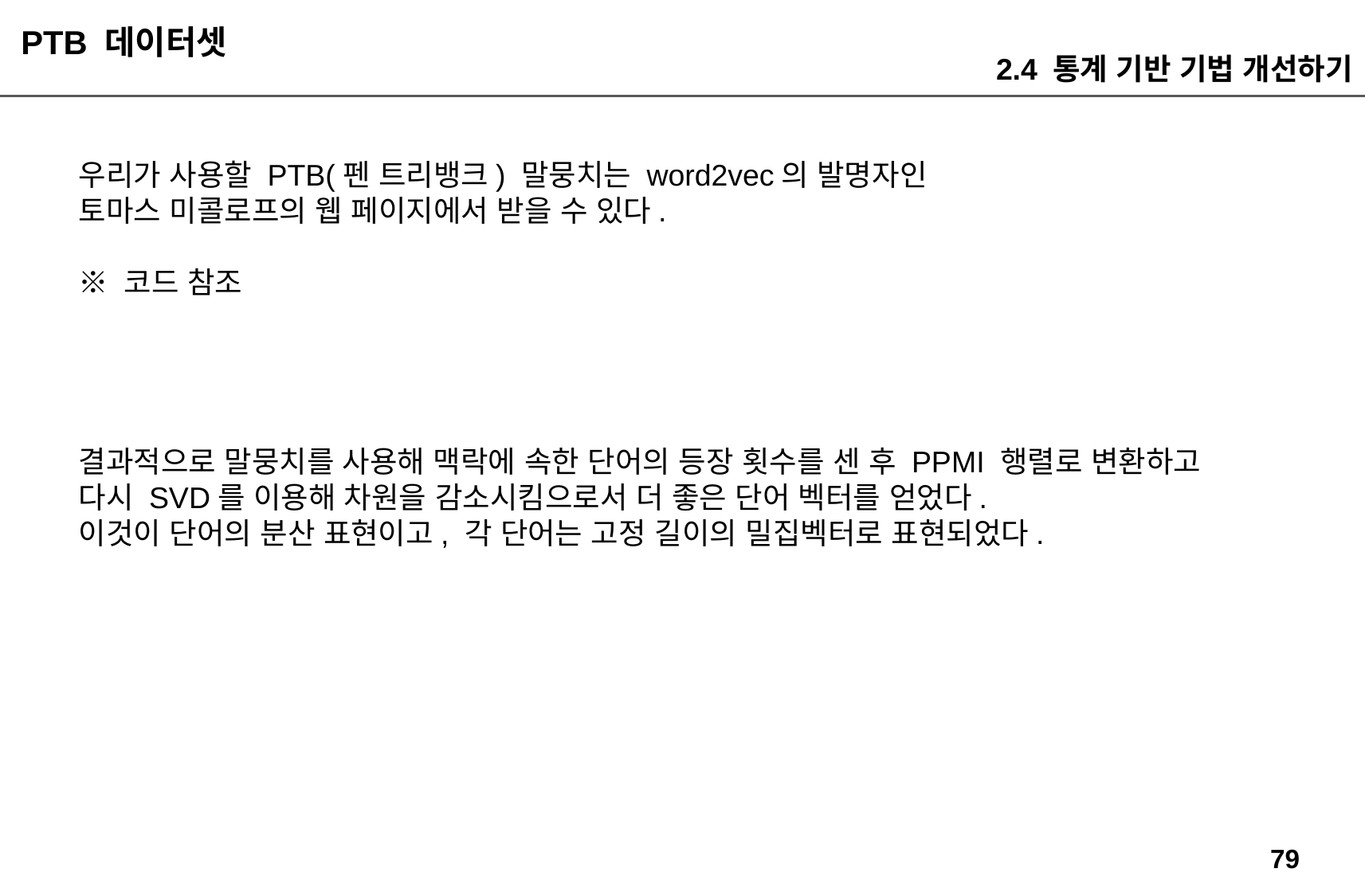

PTB 데이터셋
2.4 통계 기반 기법 개선하기
우리가 사용할 PTB(펜 트리뱅크) 말뭉치는 word2vec의 발명자인
토마스 미콜로프의 웹 페이지에서 받을 수 있다.

※ 코드 참조

결과적으로 말뭉치를 사용해 맥락에 속한 단어의 등장 횟수를 센 후 PPMI 행렬로 변환하고
다시 SVD를 이용해 차원을 감소시킴으로서 더 좋은 단어 벡터를 얻었다.
이것이 단어의 분산 표현이고, 각 단어는 고정 길이의 밀집벡터로 표현되었다.